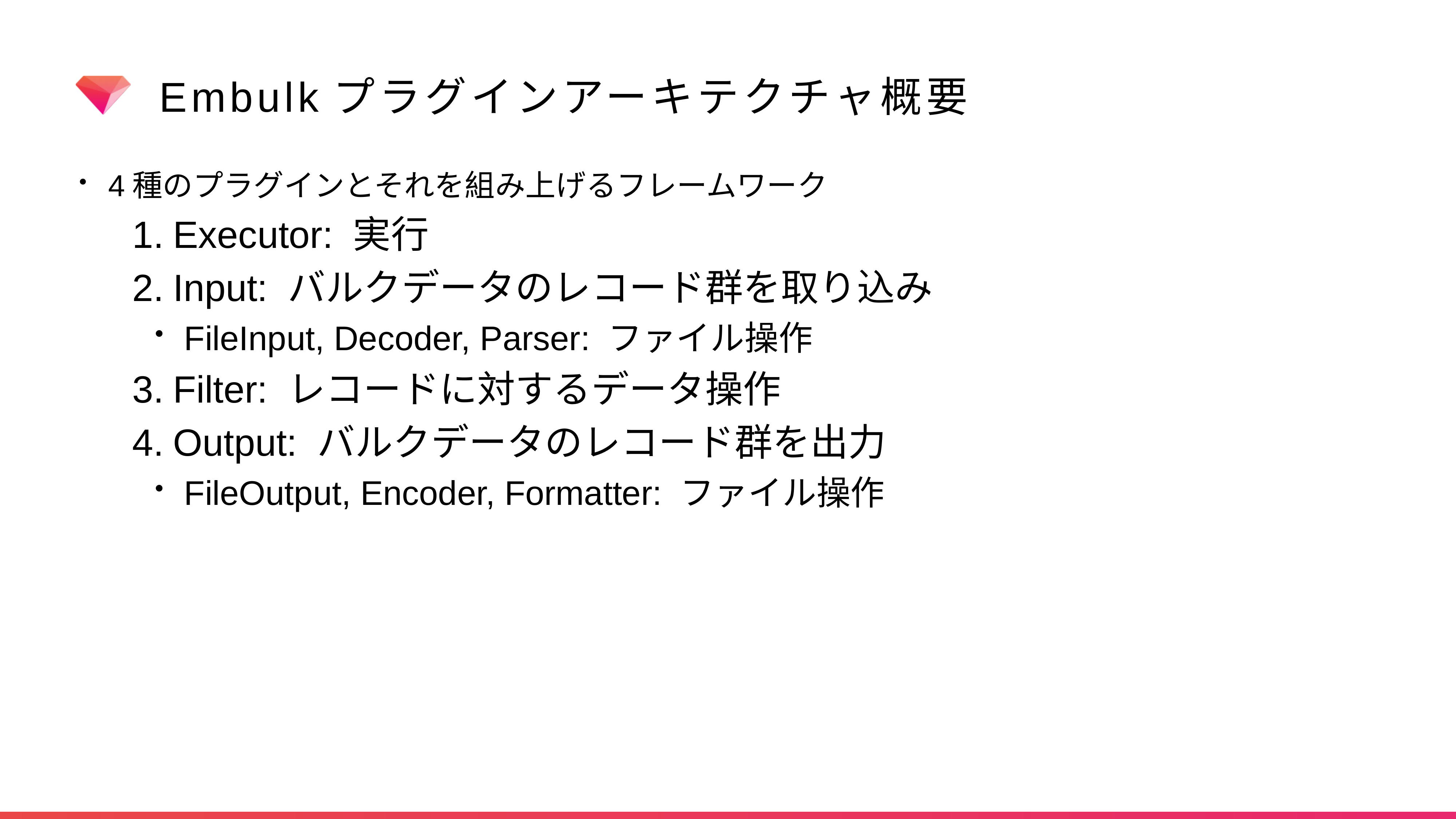

# Embulkプラグインアーキテクチャ概要
4種のプラグインとそれを組み上げるフレームワーク
Executor: 実行
Input: バルクデータのレコード群を取り込み
FileInput, Decoder, Parser: ファイル操作
Filter: レコードに対するデータ操作
Output: バルクデータのレコード群を出力
FileOutput, Encoder, Formatter: ファイル操作
37